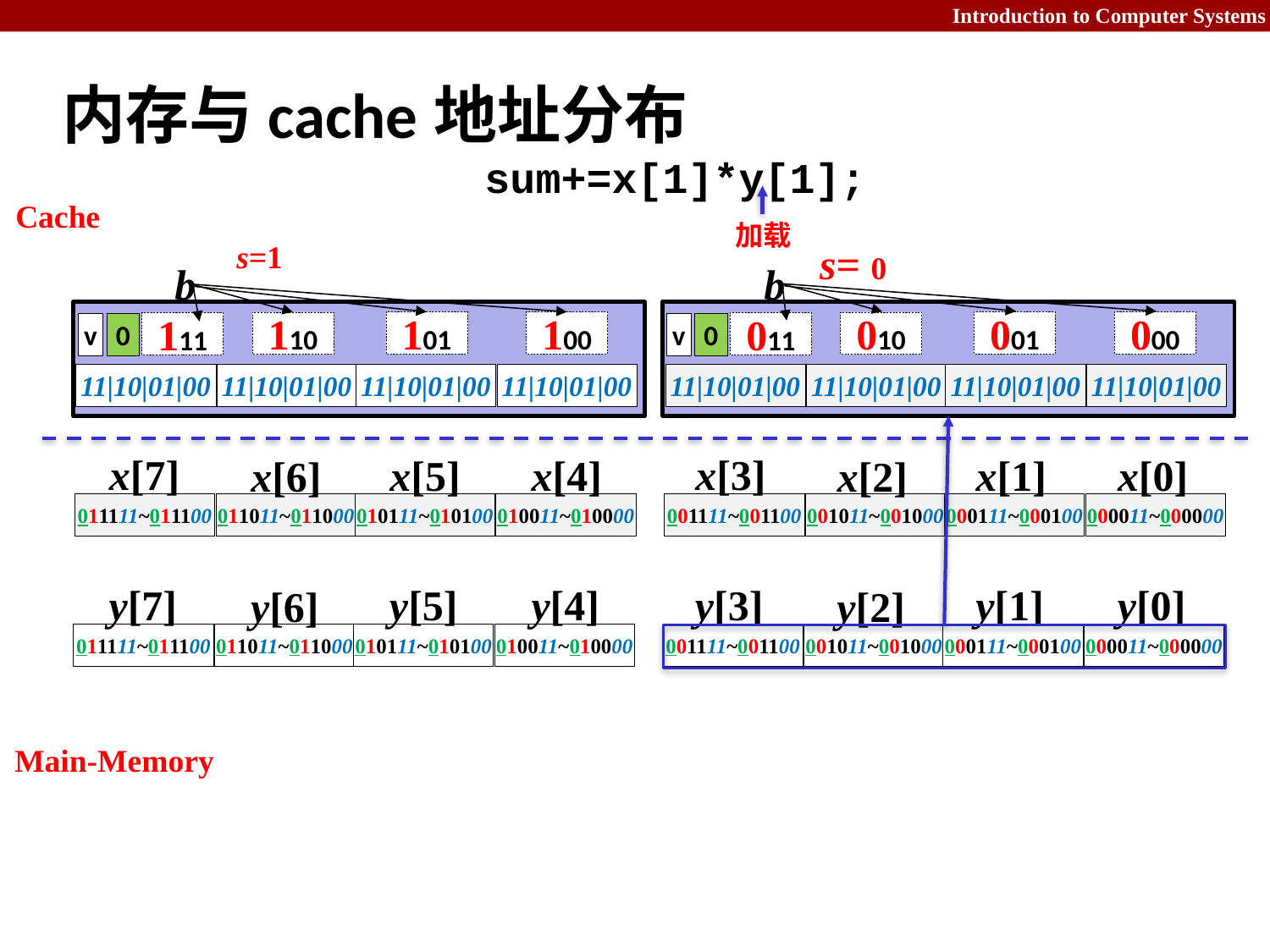

# 内存与cache地址分布
sum+=x[1]*y[1];
Cache
加载
s=1
s= 0
b
b

101
100
001
000
110
010
111
011
v
0
v
0
11|10|01|00
11|10|01|00
11|10|01|00
11|10|01|00
11|10|01|00
11|10|01|00
11|10|01|00
11|10|01|00
x[7]
x[3]
x[5]
x[4]
x[1]
x[0]
x[6]
x[2]
011111~011100
011011~011000
010111~010100
010011~010000
001111~001100
001011~001000
000111~000100
000011~000000
y[7]
y[3]
y[5]
y[4]
y[1]
y[0]
y[6]
y[2]
011111~011100
011011~011000
010111~010100
010011~010000
001111~001100
001011~001000
000111~000100
000011~000000

Main-Memory